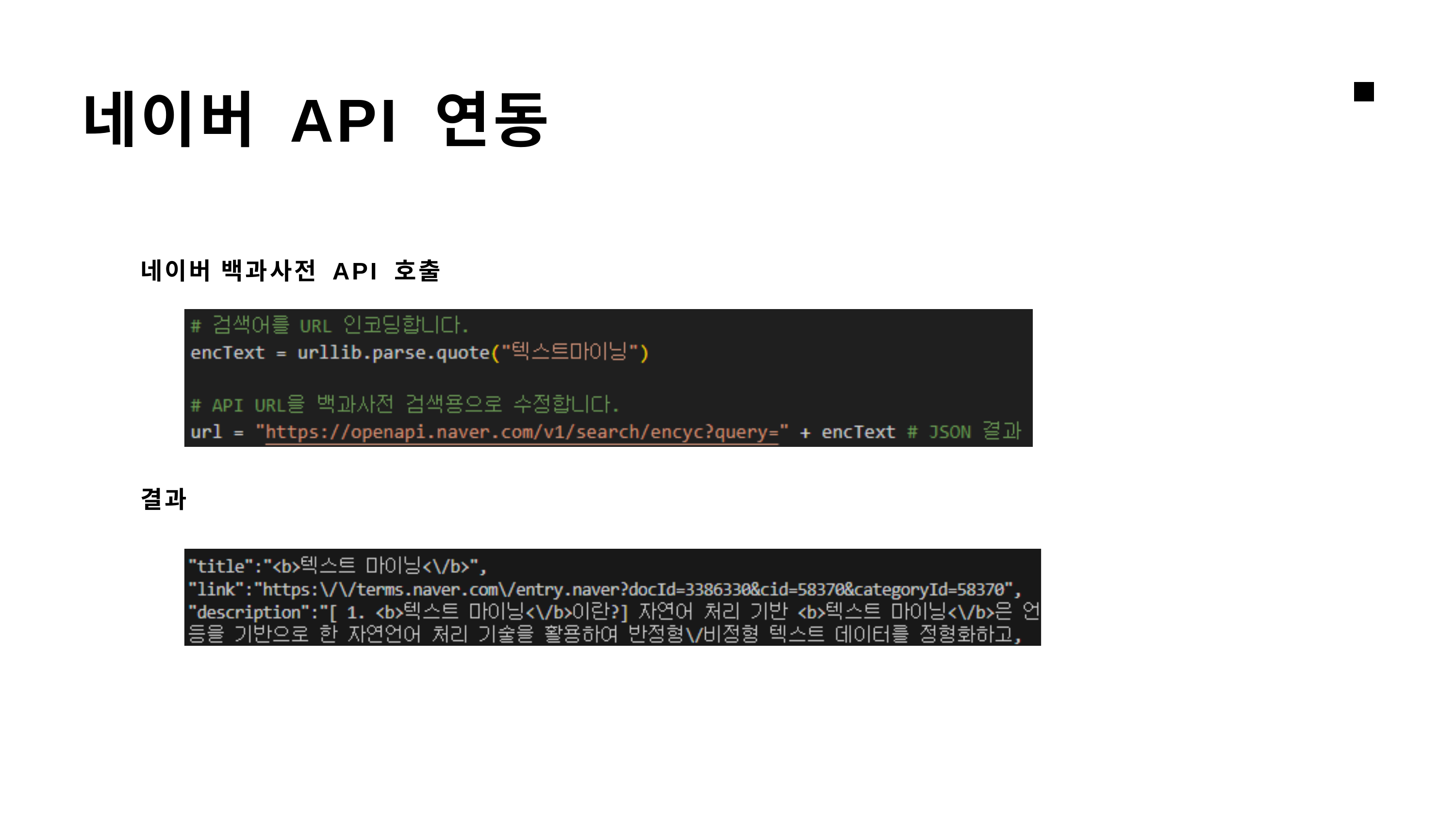

네이버 API 연동

네이버 백과사전 API 호출

결과